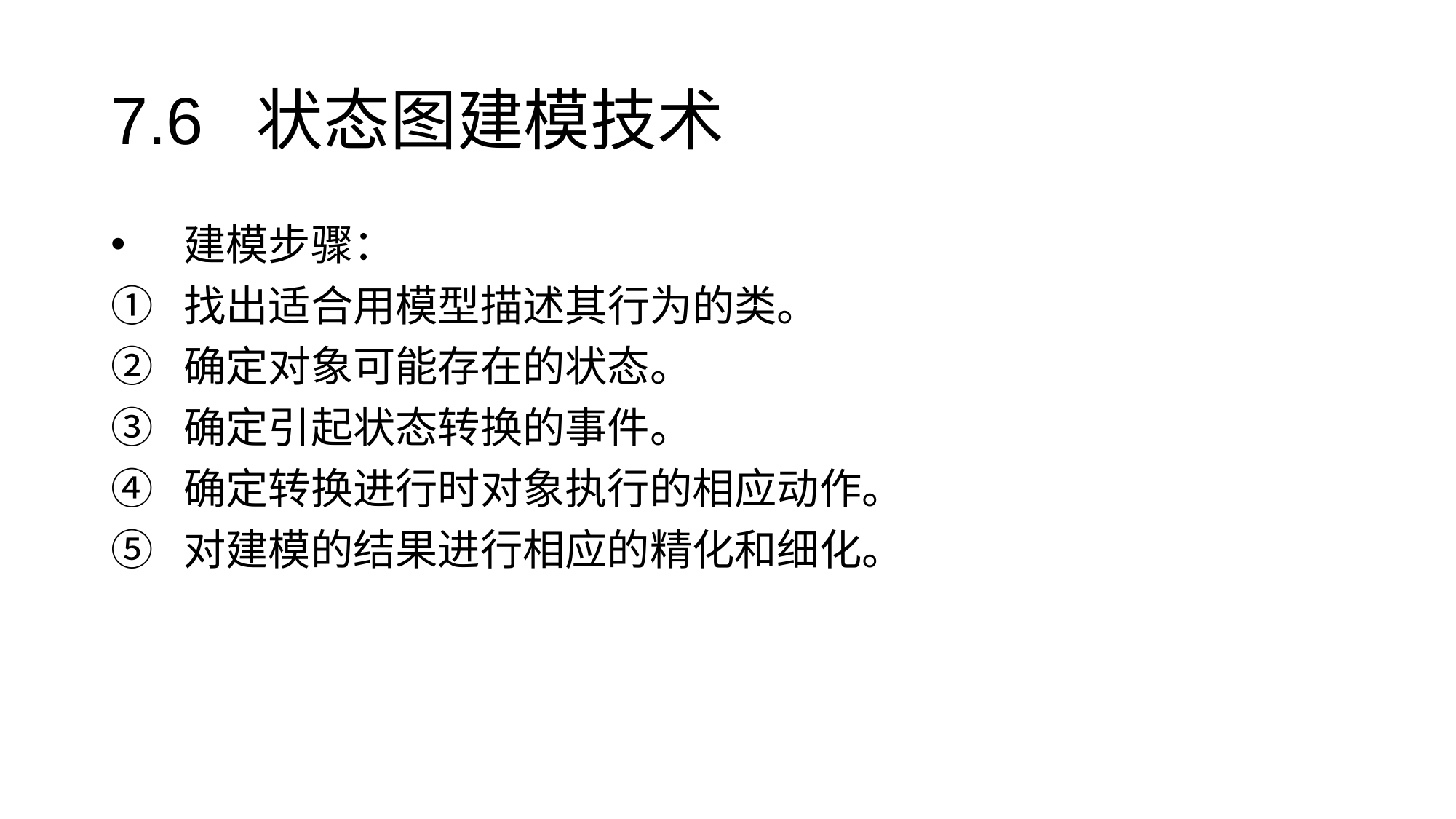

# 7.6  状态图建模技术
建模步骤：
找出适合用模型描述其行为的类。
确定对象可能存在的状态。
确定引起状态转换的事件。
确定转换进行时对象执行的相应动作。
对建模的结果进行相应的精化和细化。